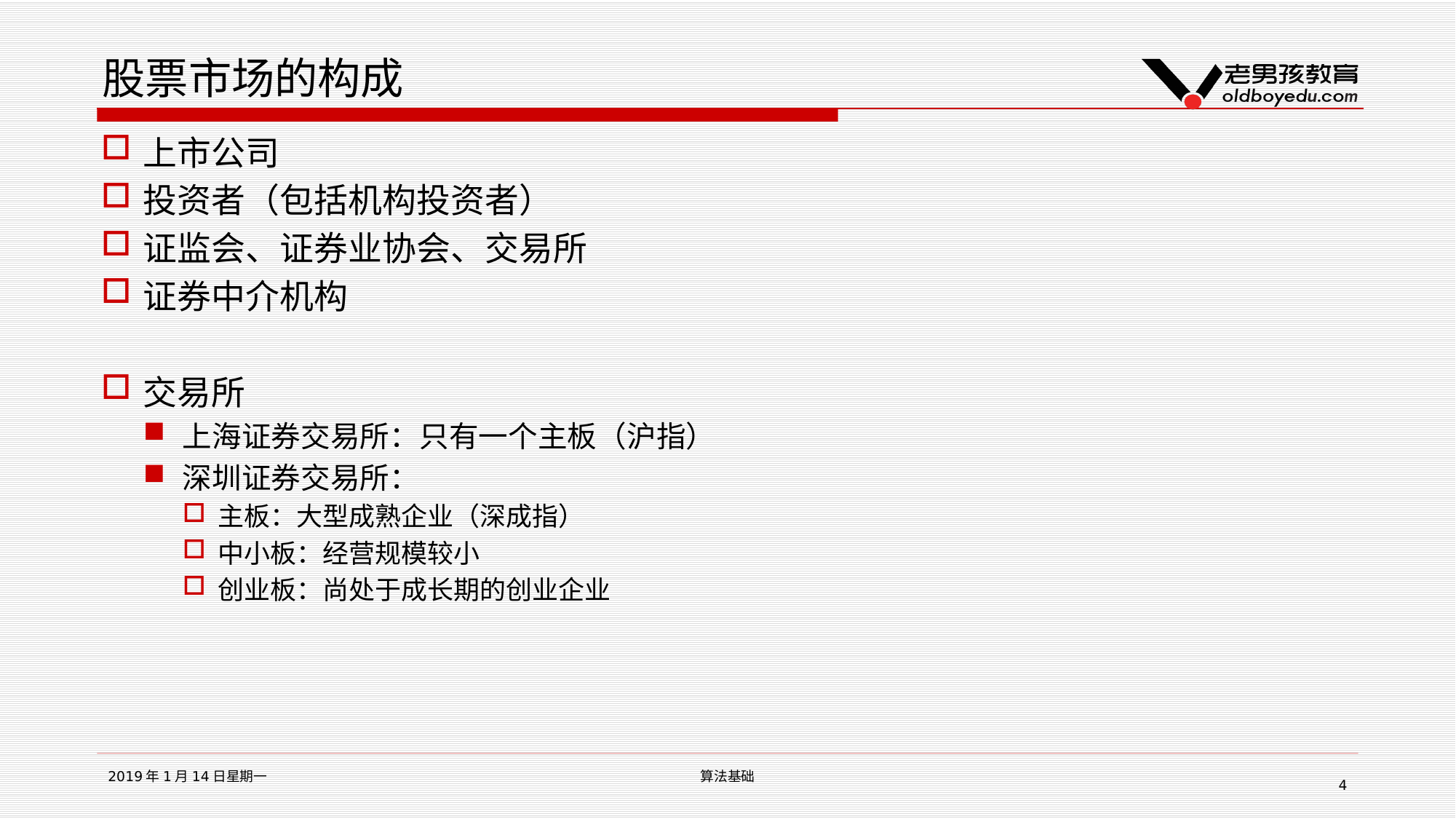

# 股票市场的构成
上市公司
投资者（包括机构投资者）
证监会、证券业协会、交易所
证券中介机构

交易所
上海证券交易所：只有一个主板（沪指）
深圳证券交易所：
主板：大型成熟企业（深成指）
中小板：经营规模较小
创业板：尚处于成长期的创业企业
2019年1月14日星期一
算法基础
4